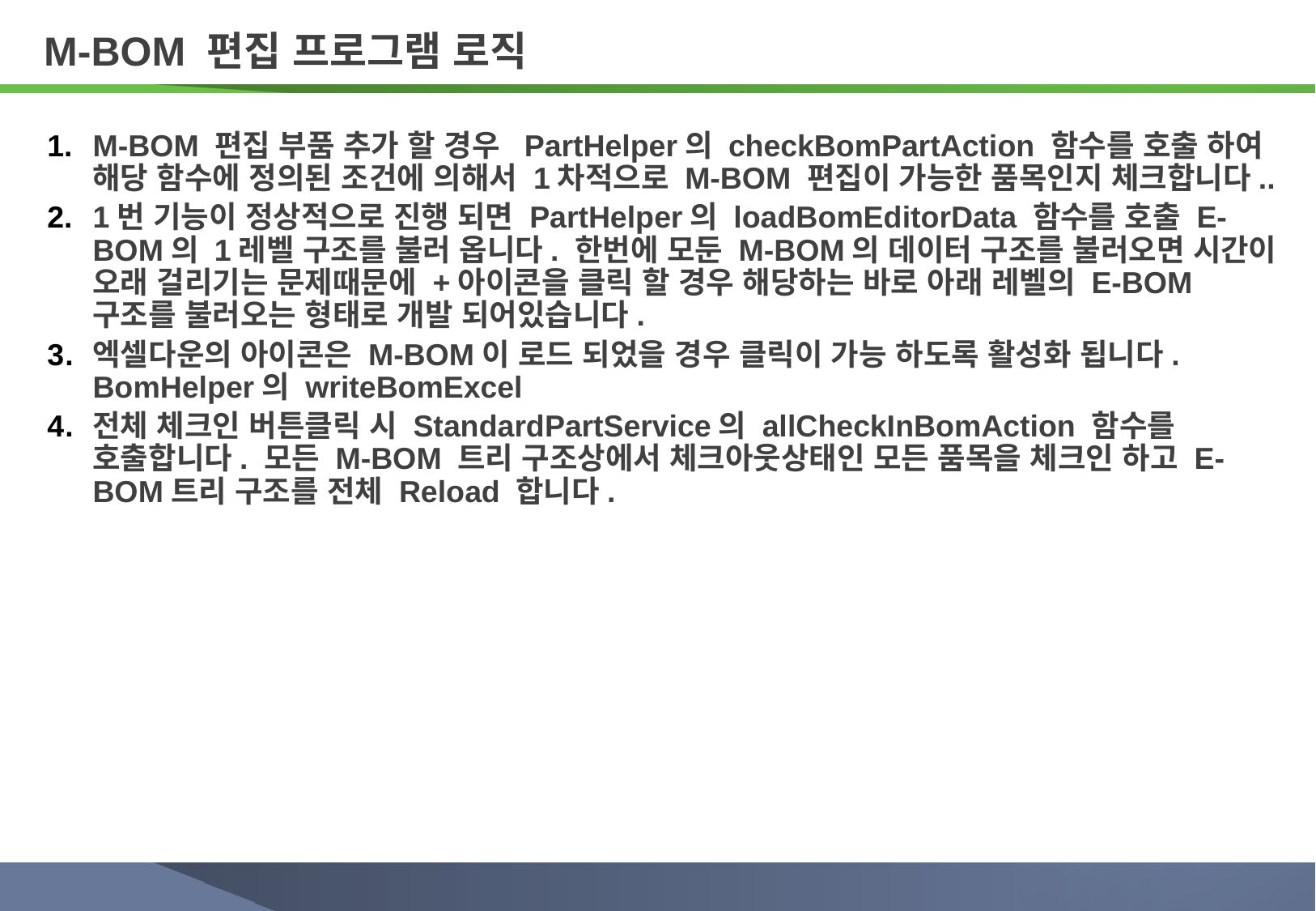

# M-bom 편집 프로그램 로직
M-BOM 편집 부품 추가 할 경우  PartHelper의 checkBomPartAction 함수를 호출 하여 해당 함수에 정의된 조건에 의해서 1차적으로 M-BOM 편집이 가능한 품목인지 체크합니다..
1번 기능이 정상적으로 진행 되면 PartHelper의 loadBomEditorData 함수를 호출 E-BOM의 1레벨 구조를 불러 옵니다. 한번에 모둔 M-BOM의 데이터 구조를 불러오면 시간이 오래 걸리기는 문제때문에 +아이콘을 클릭 할 경우 해당하는 바로 아래 레벨의 E-BOM 구조를 불러오는 형태로 개발 되어있습니다.
엑셀다운의 아이콘은 M-BOM이 로드 되었을 경우 클릭이 가능 하도록 활성화 됩니다.  BomHelper의 writeBomExcel
전체 체크인 버튼클릭 시 StandardPartService의 allCheckInBomAction 함수를 호출합니다. 모든 M-BOM 트리 구조상에서 체크아웃상태인 모든 품목을 체크인 하고 E-BOM트리 구조를 전체 Reload 합니다.